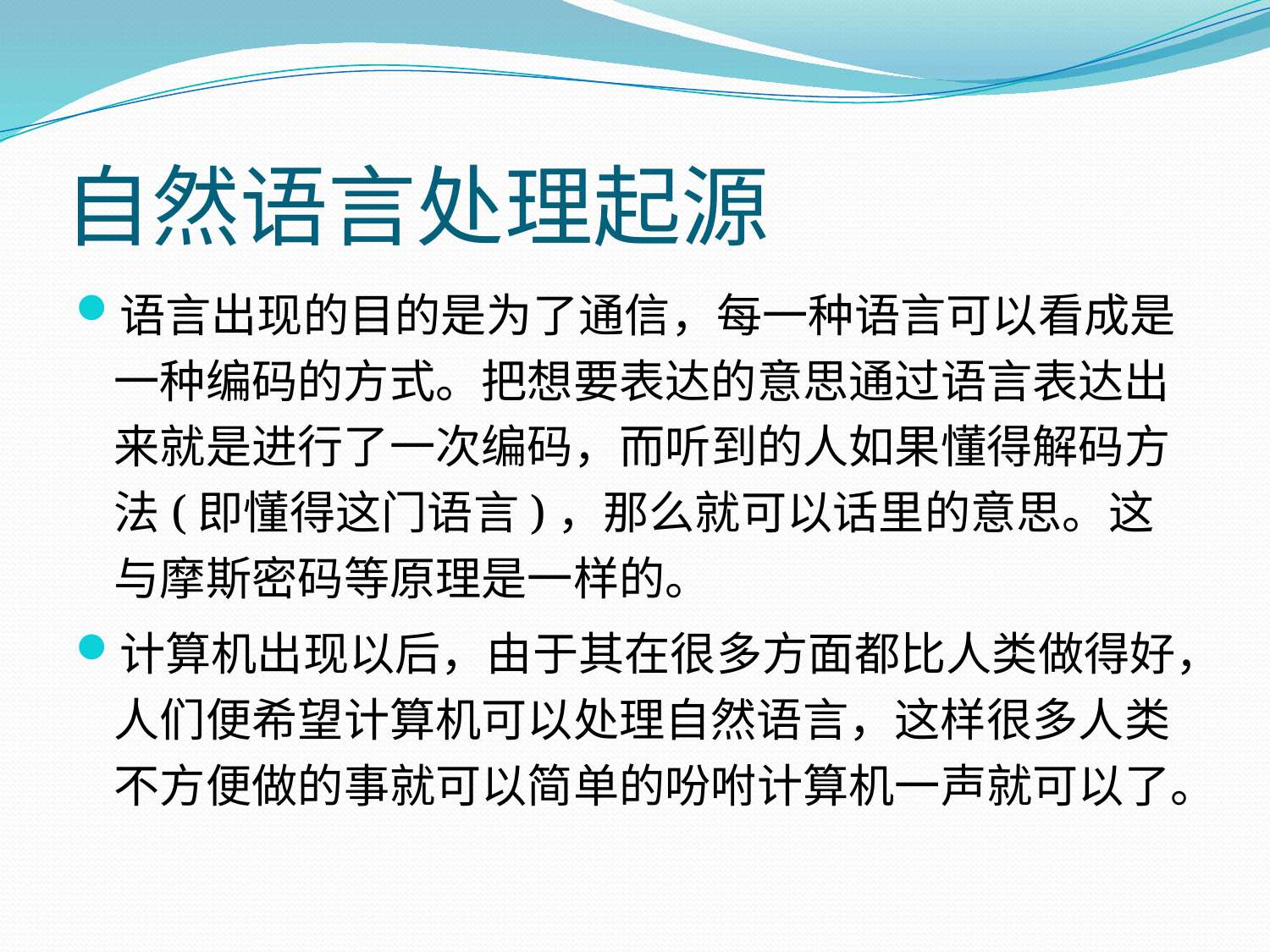

# 自然语言处理起源
语言出现的目的是为了通信，每一种语言可以看成是一种编码的方式。把想要表达的意思通过语言表达出来就是进行了一次编码，而听到的人如果懂得解码方法(即懂得这门语言)，那么就可以话里的意思。这与摩斯密码等原理是一样的。
计算机出现以后，由于其在很多方面都比人类做得好，人们便希望计算机可以处理自然语言，这样很多人类不方便做的事就可以简单的吩咐计算机一声就可以了。